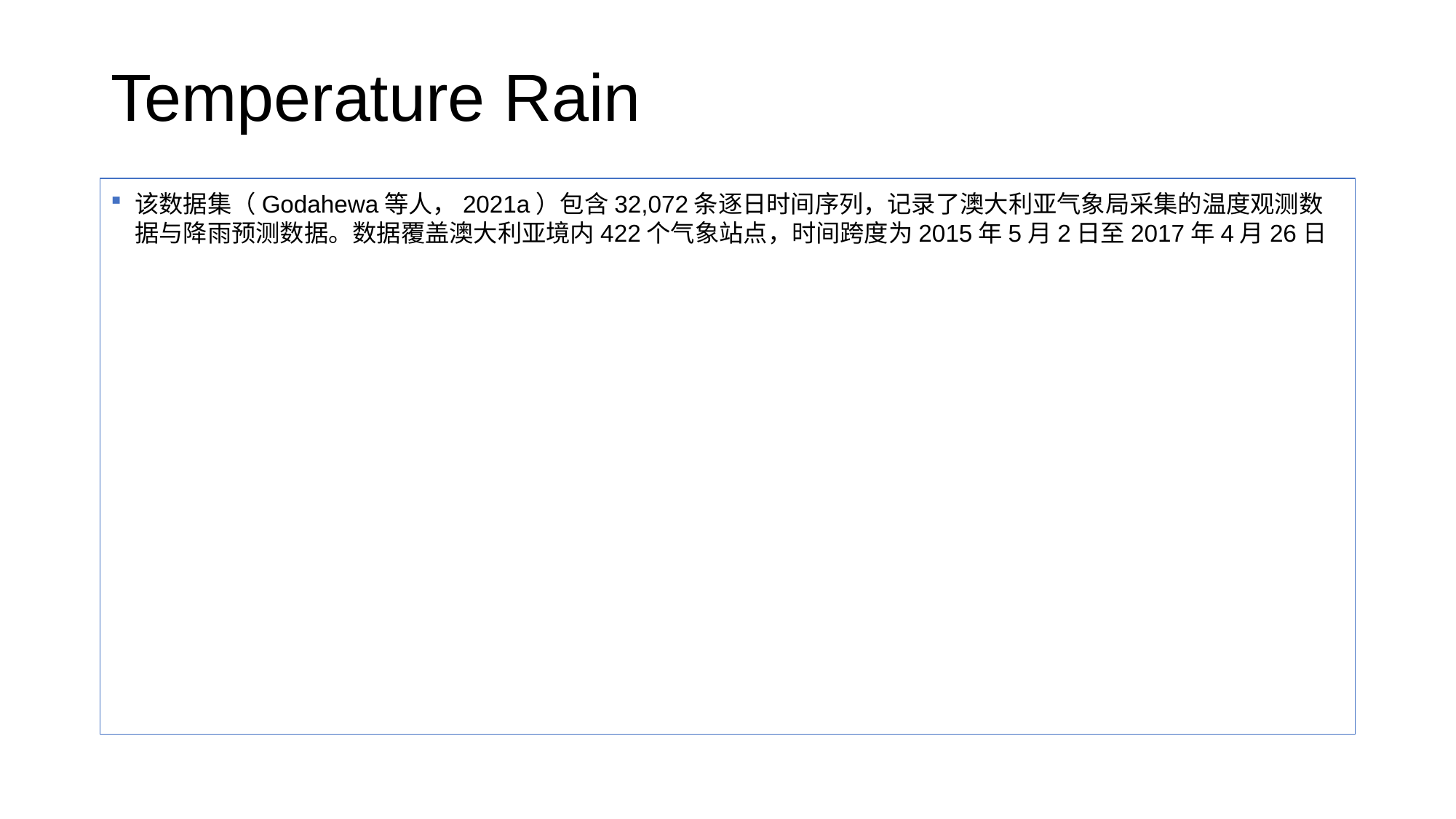

# Temperature Rain
该数据集（Godahewa等人，2021a）包含32,072条逐日时间序列，记录了澳大利亚气象局采集的温度观测数据与降雨预测数据。数据覆盖澳大利亚境内422个气象站点，时间跨度为2015年5月2日至2017年4月26日